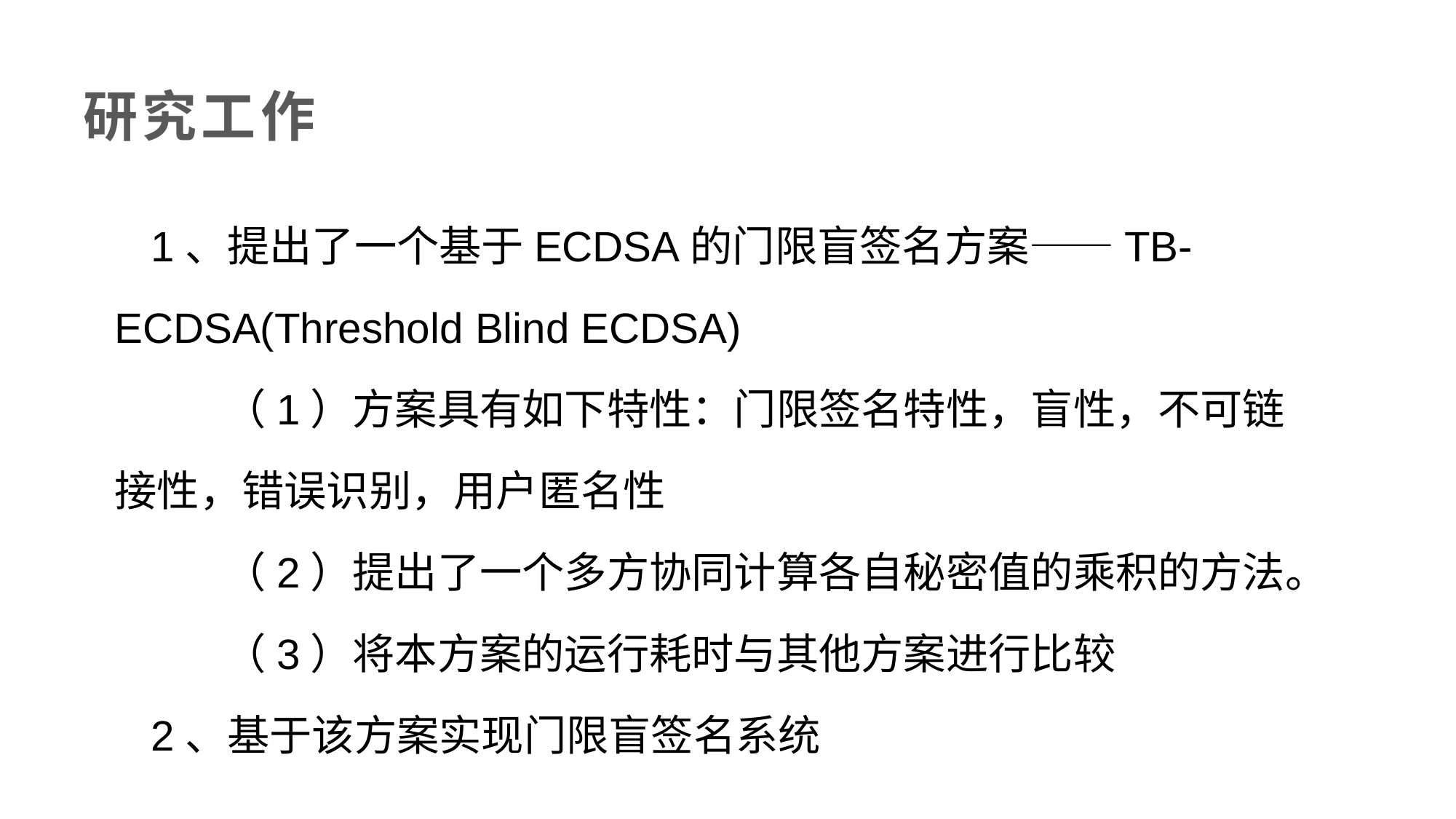

# 研究工作
1、提出了一个基于ECDSA的门限盲签名方案——TB-ECDSA(Threshold Blind ECDSA)
	（1）方案具有如下特性：门限签名特性，盲性，不可链接性，错误识别，用户匿名性
	（2）提出了一个多方协同计算各自秘密值的乘积的方法。
	（3）将本方案的运行耗时与其他方案进行比较
2、基于该方案实现门限盲签名系统